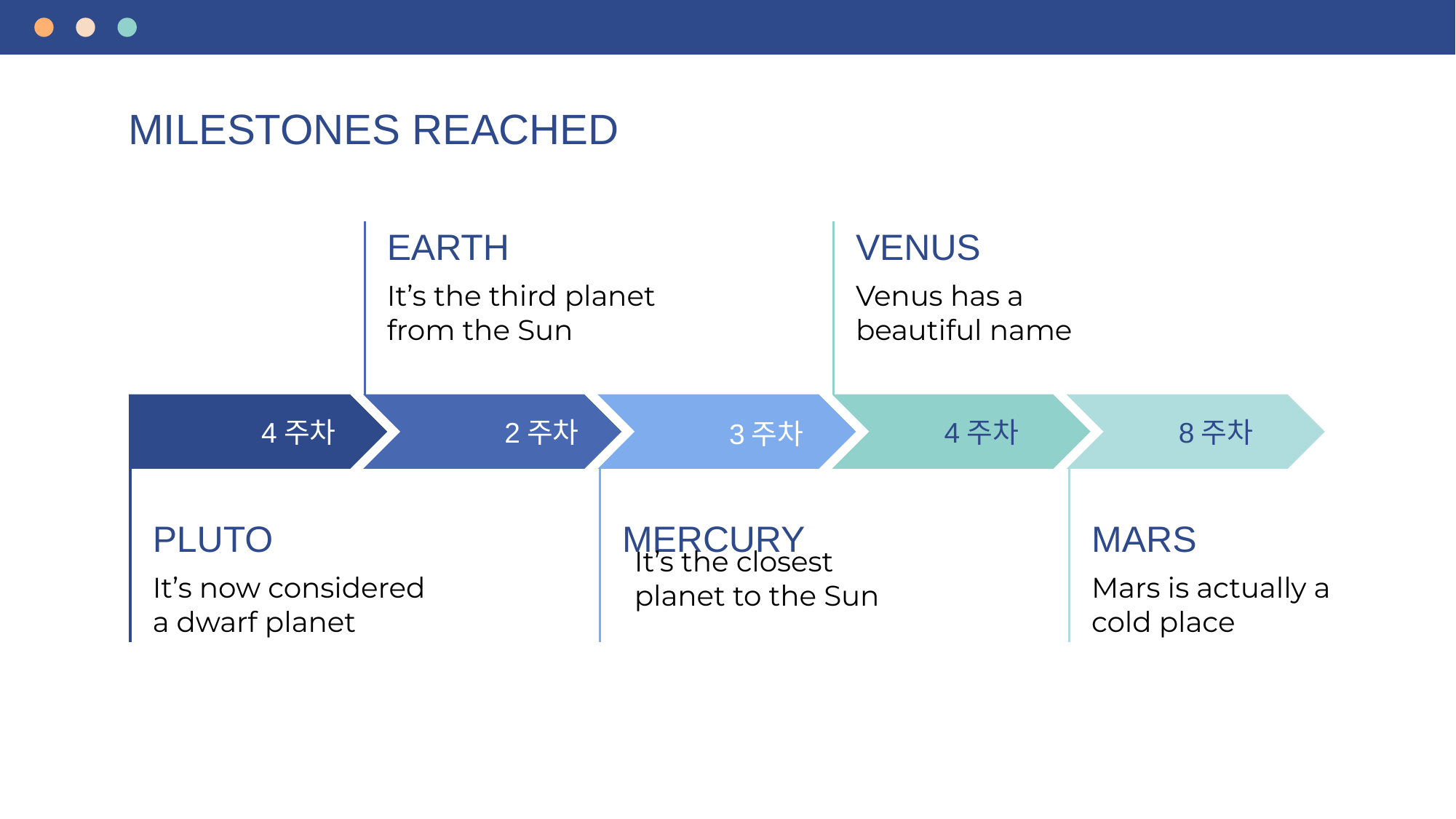

# MILESTONES REACHED
EARTH
VENUS

It’s the third planet from the Sun
Venus has a beautiful name

4주차
2주차
4주차
8주차
3주차
PLUTO
MERCURY
MARS
It’s the closest planet to the Sun
It’s now considered a dwarf planet
Mars is actually a cold place